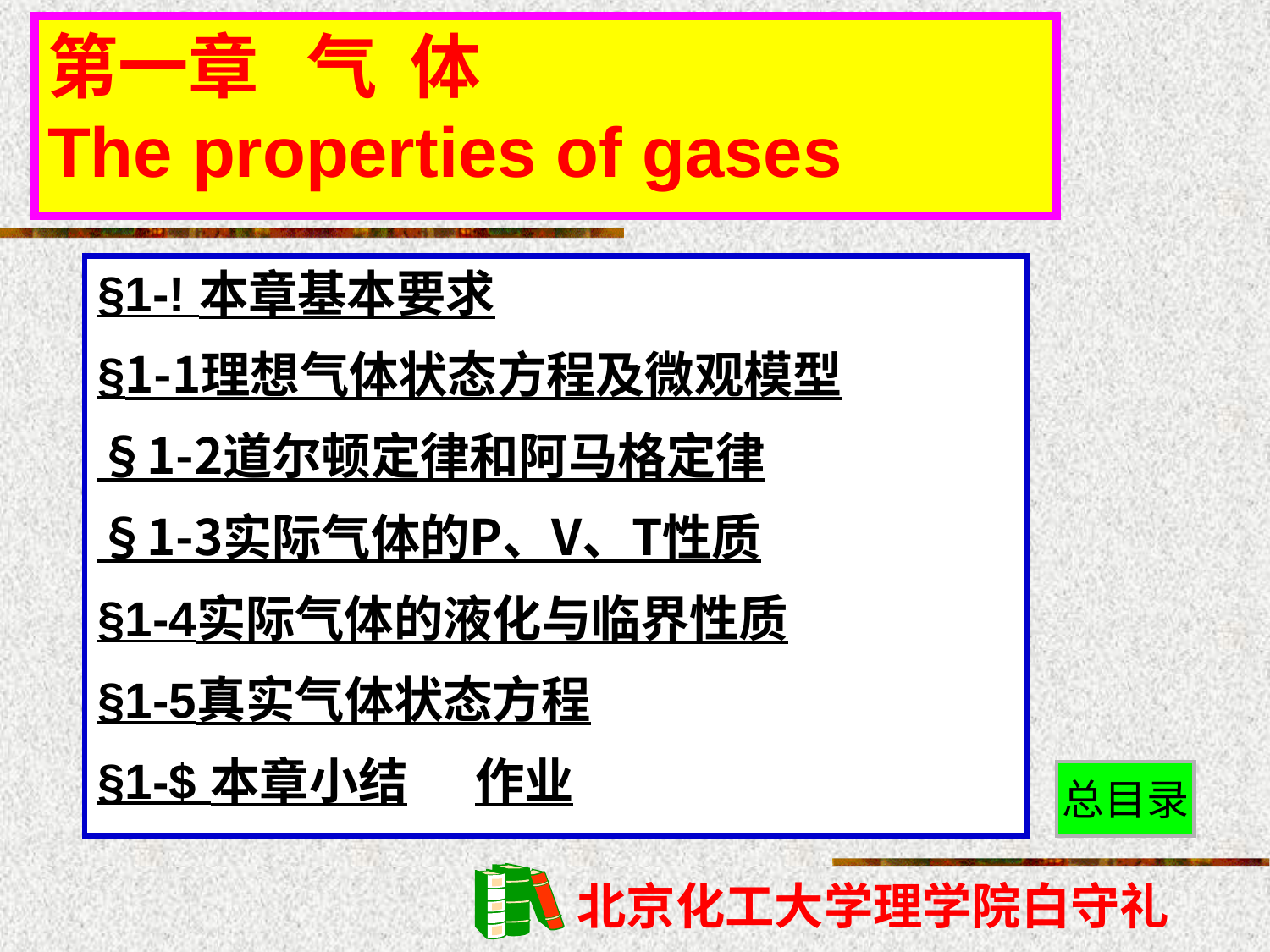

# 第一章   气  体 The properties of gases
§1-! 本章基本要求
§1-1理想气体状态方程及微观模型
§1-2道尔顿定律和阿马格定律
§1-3实际气体的P、V、T性质
§1-4实际气体的液化与临界性质
§1-5真实气体状态方程
§1-$ 本章小结      作业
总目录